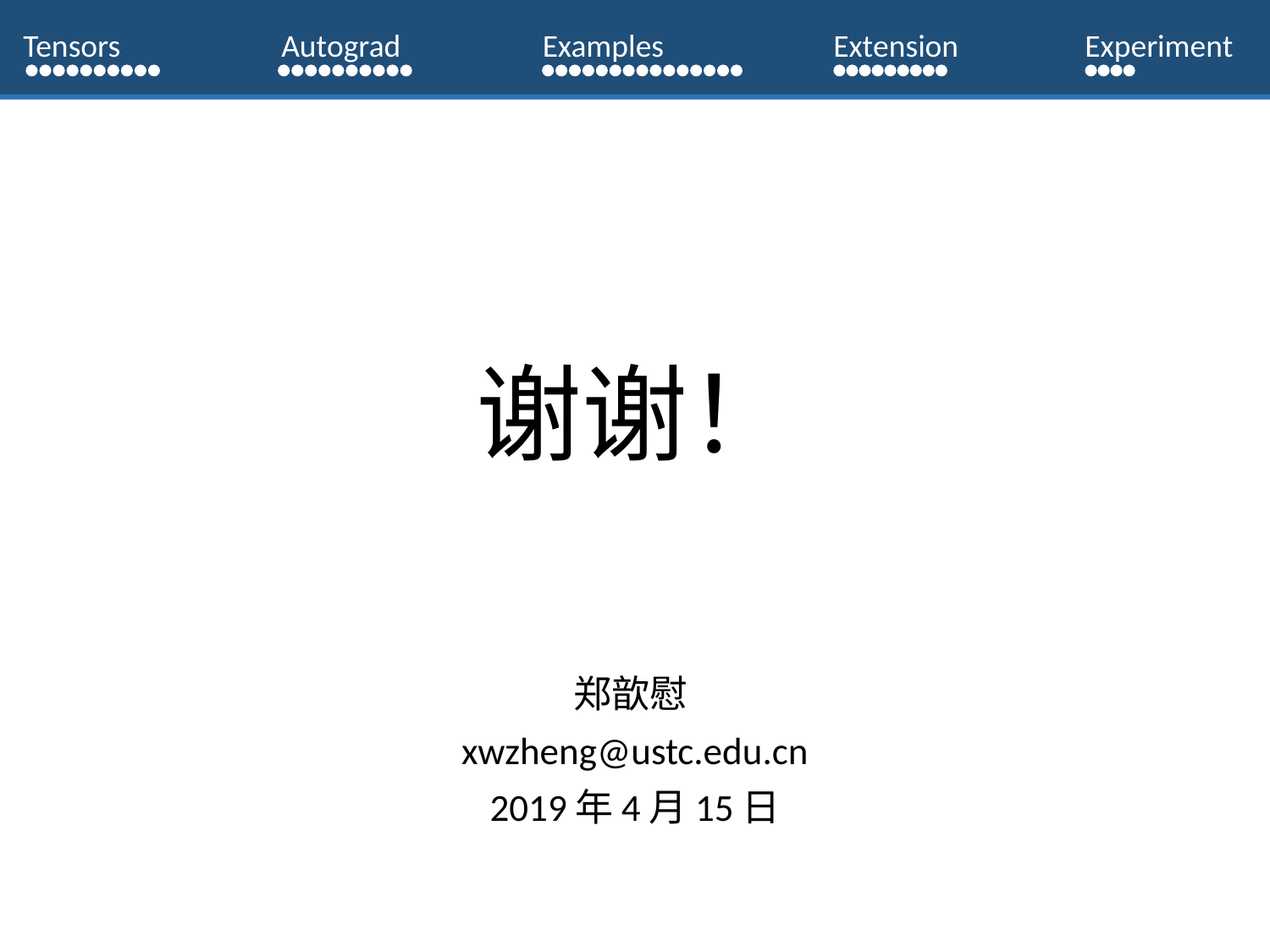

Tensors
Autograd
Examples
Extension
Experiment

# 谢谢！

郑歆慰
xwzheng@ustc.edu.cn
2019年4月15日